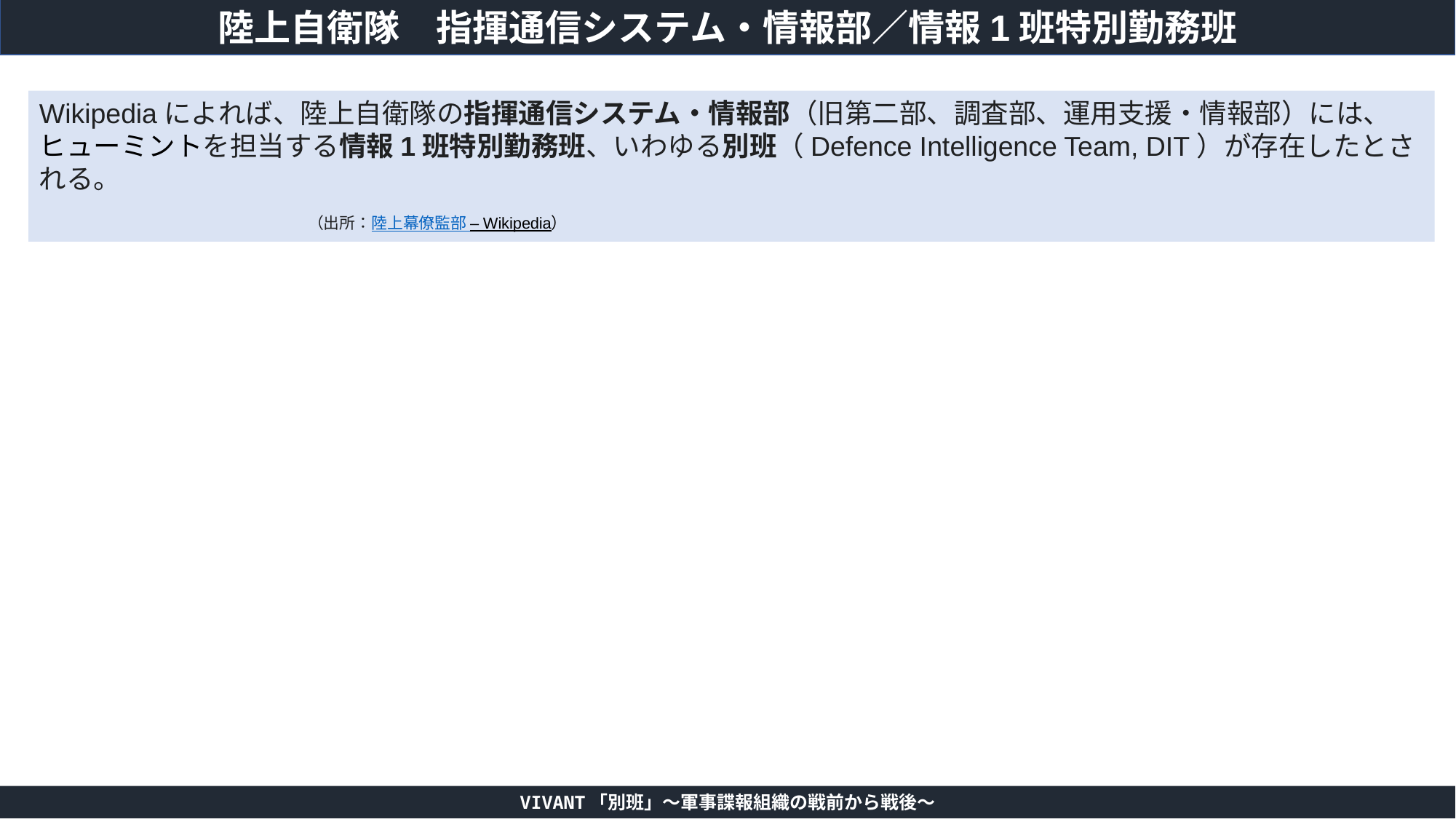

陸上自衛隊　指揮通信システム・情報部／情報1班特別勤務班
Wikipediaによれば、陸上自衛隊の指揮通信システム・情報部（旧第二部、調査部、運用支援・情報部）には、ヒューミントを担当する情報1班特別勤務班、いわゆる別班（Defence Intelligence Team, DIT）が存在したとされる。
　　　　　　　　　　　　　　　　　　　　　　　　　　　　　　　　　　　　　　　　　　　　　　　　　　　　　　　　　　　　　　　　　　　　　　　　　　　　　　　　　　　　　　　　　　　　　　　　　　　　　　　　（出所：陸上幕僚監部 – Wikipedia）
VIVANT「別班」～軍事諜報組織の戦前から戦後～